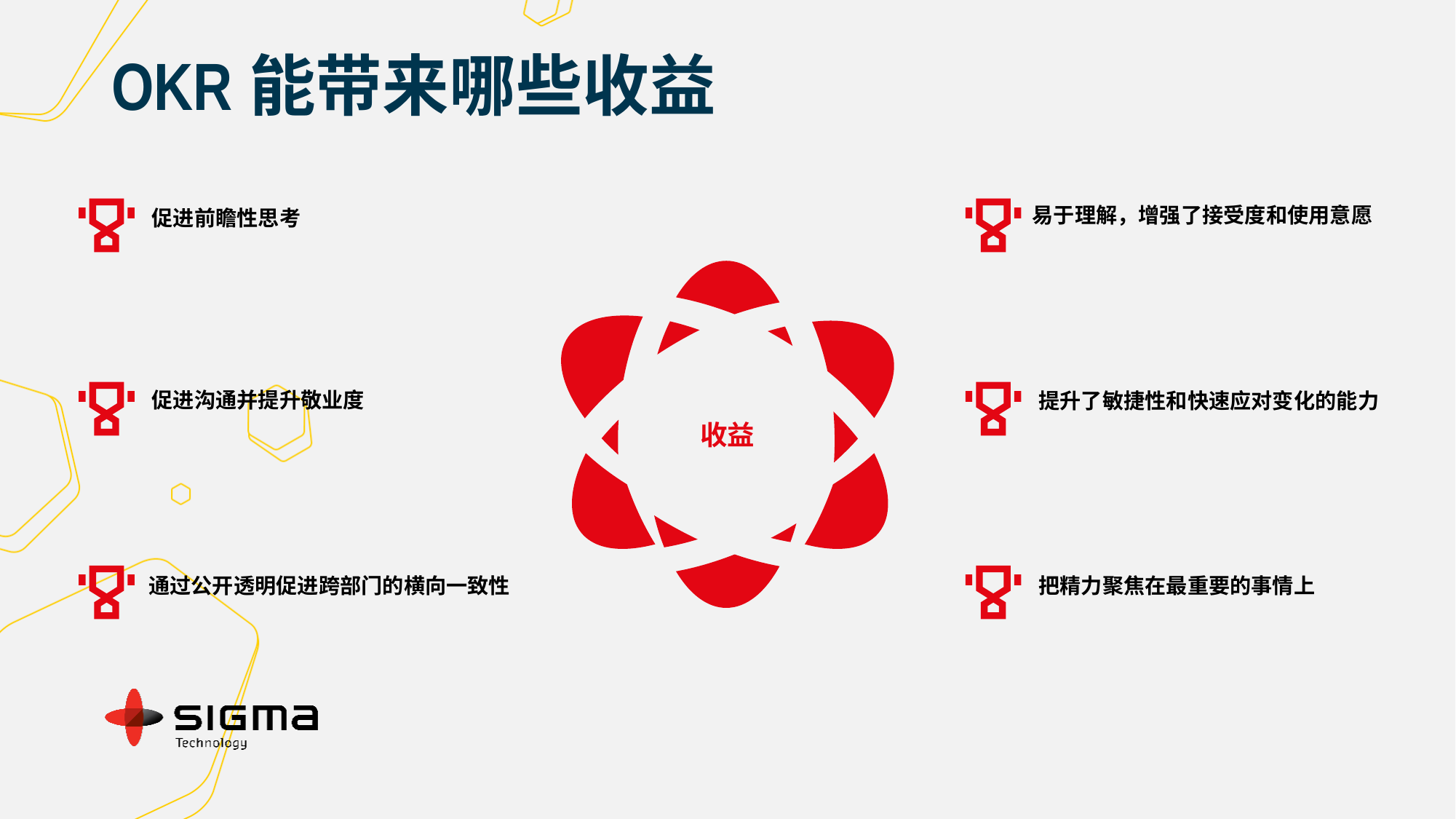

# OKR能带来哪些收益
易于理解，增强了接受度和使用意愿

提升了敏捷性和快速应对变化的能力

把精力聚焦在最重要的事情上
促进前瞻性思考

促进沟通并提升敬业度

通过公开透明促进跨部门的横向一致性
收益